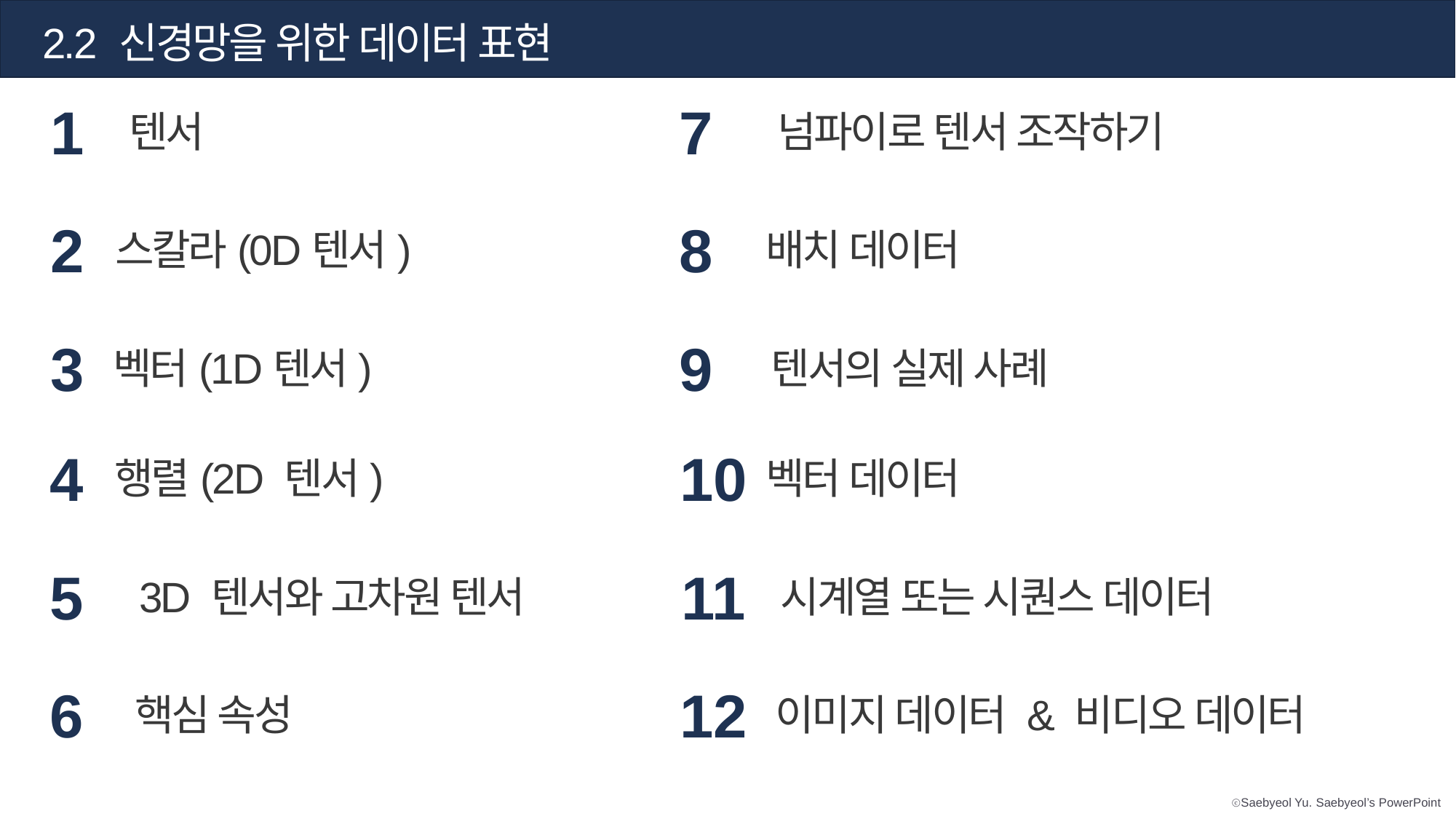

2.2 신경망을 위한 데이터 표현
1
텐서
7
넘파이로 텐서 조작하기
2
스칼라(0D텐서)
8
배치 데이터
3
벡터(1D텐서)
9
텐서의 실제 사례
4
행렬(2D 텐서)
10
벡터 데이터
5
3D 텐서와 고차원 텐서
11
시계열 또는 시퀀스 데이터
6
핵심 속성
12
이미지 데이터 & 비디오 데이터